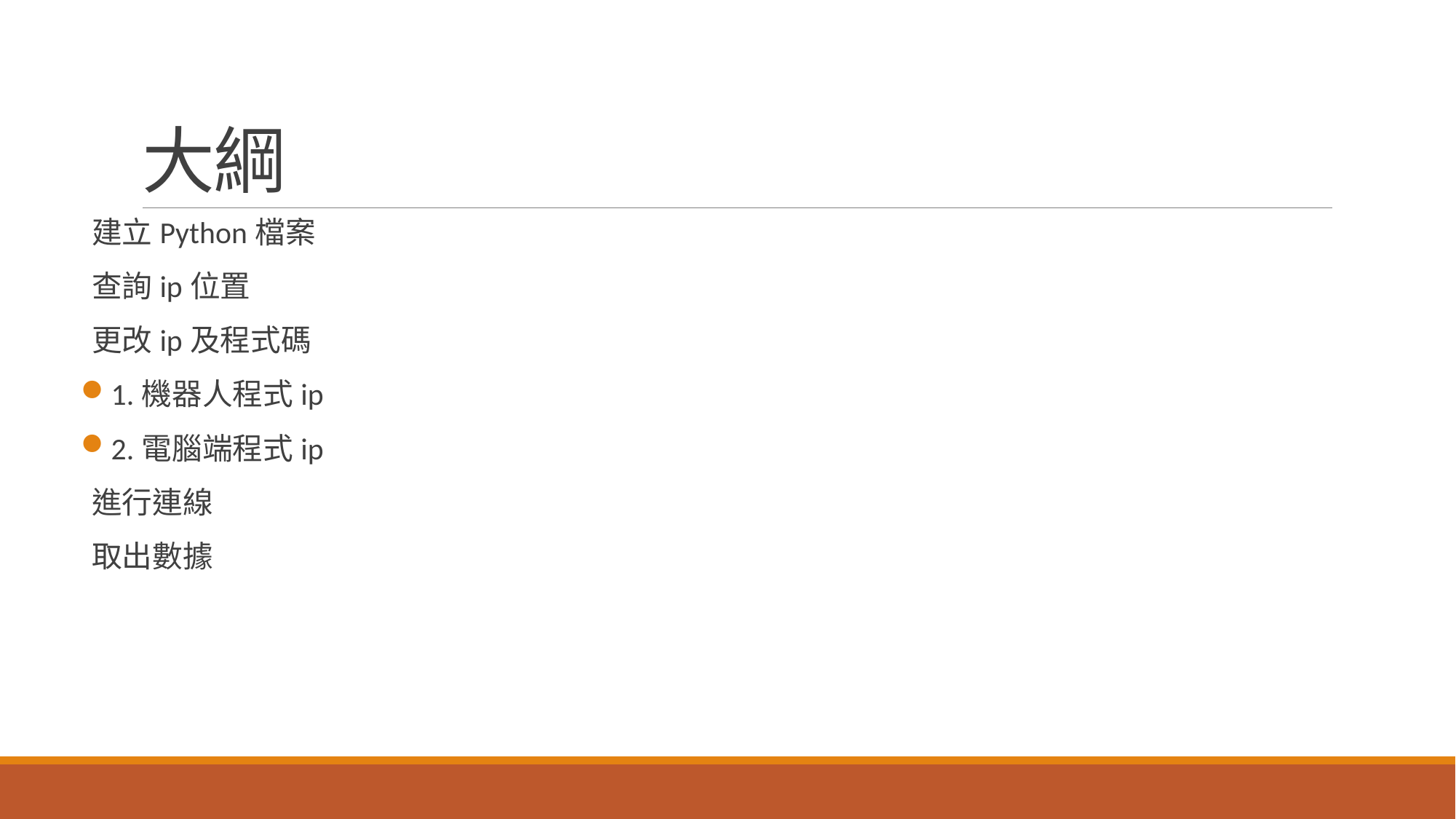

# 大綱
建立Python檔案
查詢ip位置
更改ip及程式碼
1.機器人程式ip
2.電腦端程式ip
進行連線
取出數據